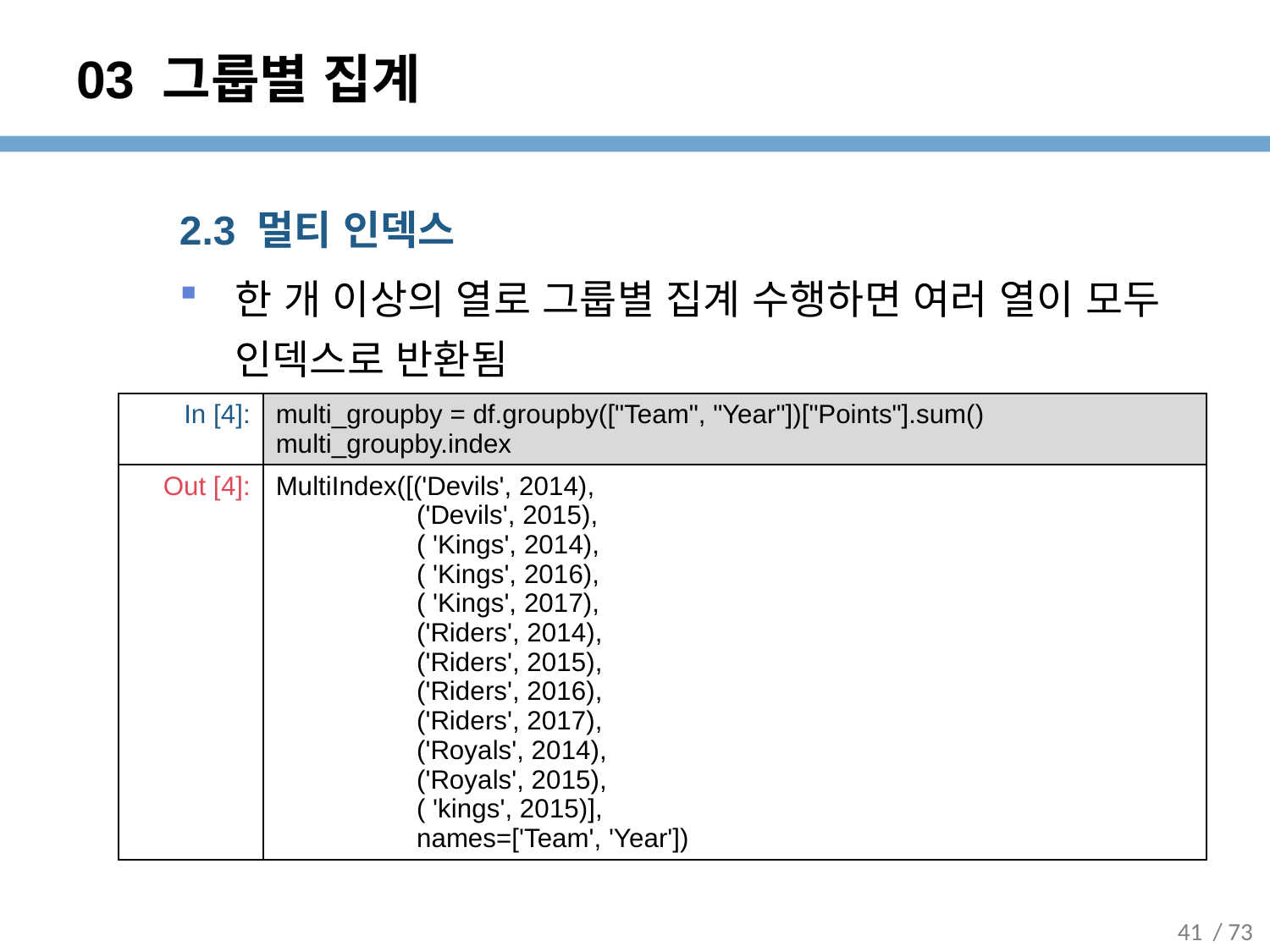

# 03 그룹별 집계
2.3 멀티 인덱스
한 개 이상의 열로 그룹별 집계 수행하면 여러 열이 모두 인덱스로 반환됨

| In [4]: | multi\_groupby = df.groupby(["Team", "Year"])["Points"].sum() multi\_groupby.index |
| --- | --- |
| Out [4]: | MultiIndex([('Devils', 2014), ('Devils', 2015), ( 'Kings', 2014), ( 'Kings', 2016), ( 'Kings', 2017), ('Riders', 2014), ('Riders', 2015), ('Riders', 2016), ('Riders', 2017), ('Royals', 2014), ('Royals', 2015), ( 'kings', 2015)], names=['Team', 'Year']) |
41
/ 73